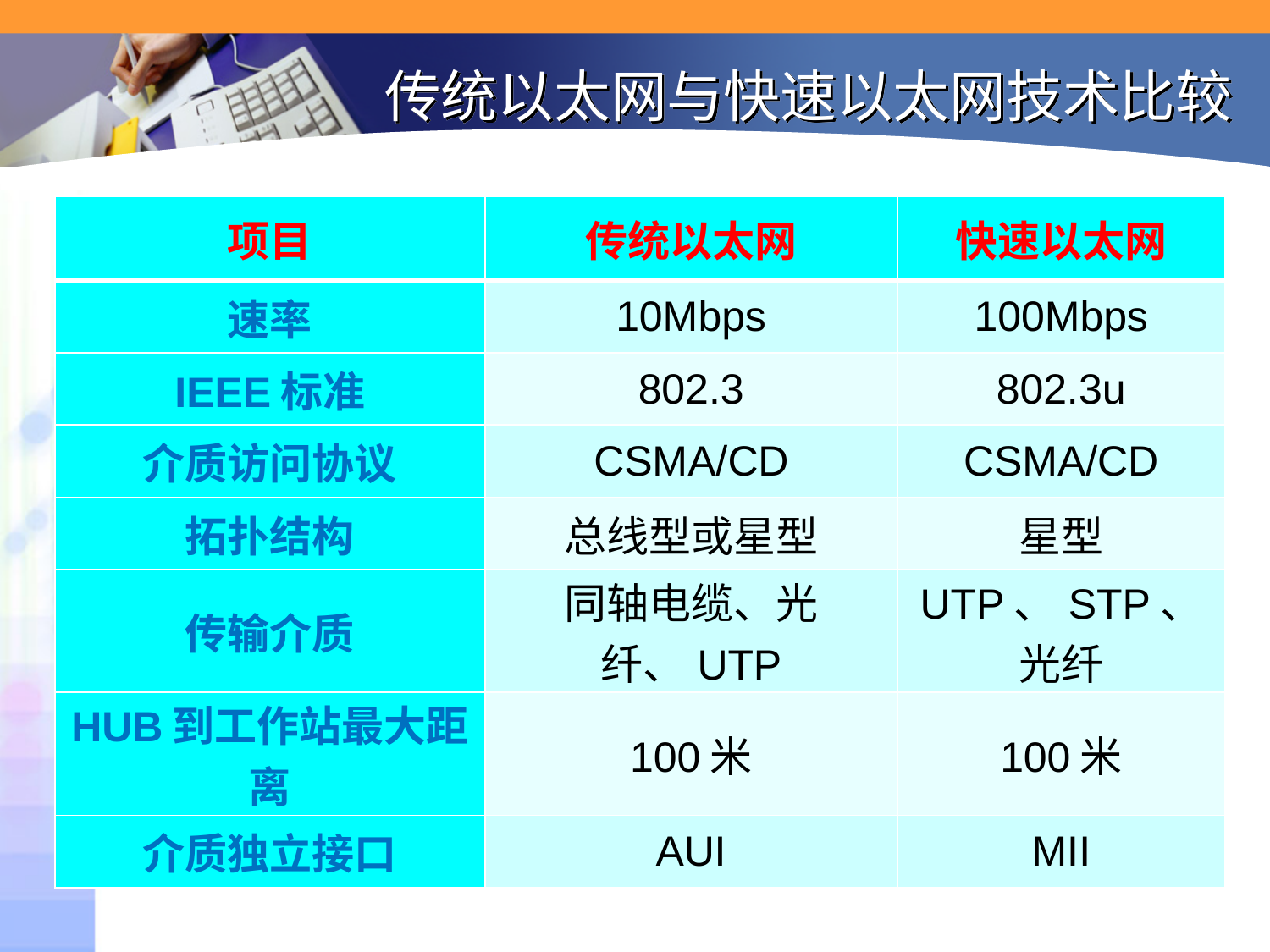

# 传统以太网与快速以太网技术比较
| 项目 | 传统以太网 | 快速以太网 |
| --- | --- | --- |
| 速率 | 10Mbps | 100Mbps |
| IEEE标准 | 802.3 | 802.3u |
| 介质访问协议 | CSMA/CD | CSMA/CD |
| 拓扑结构 | 总线型或星型 | 星型 |
| 传输介质 | 同轴电缆、光纤、UTP | UTP、STP、光纤 |
| HUB到工作站最大距离 | 100米 | 100米 |
| 介质独立接口 | AUI | MII |